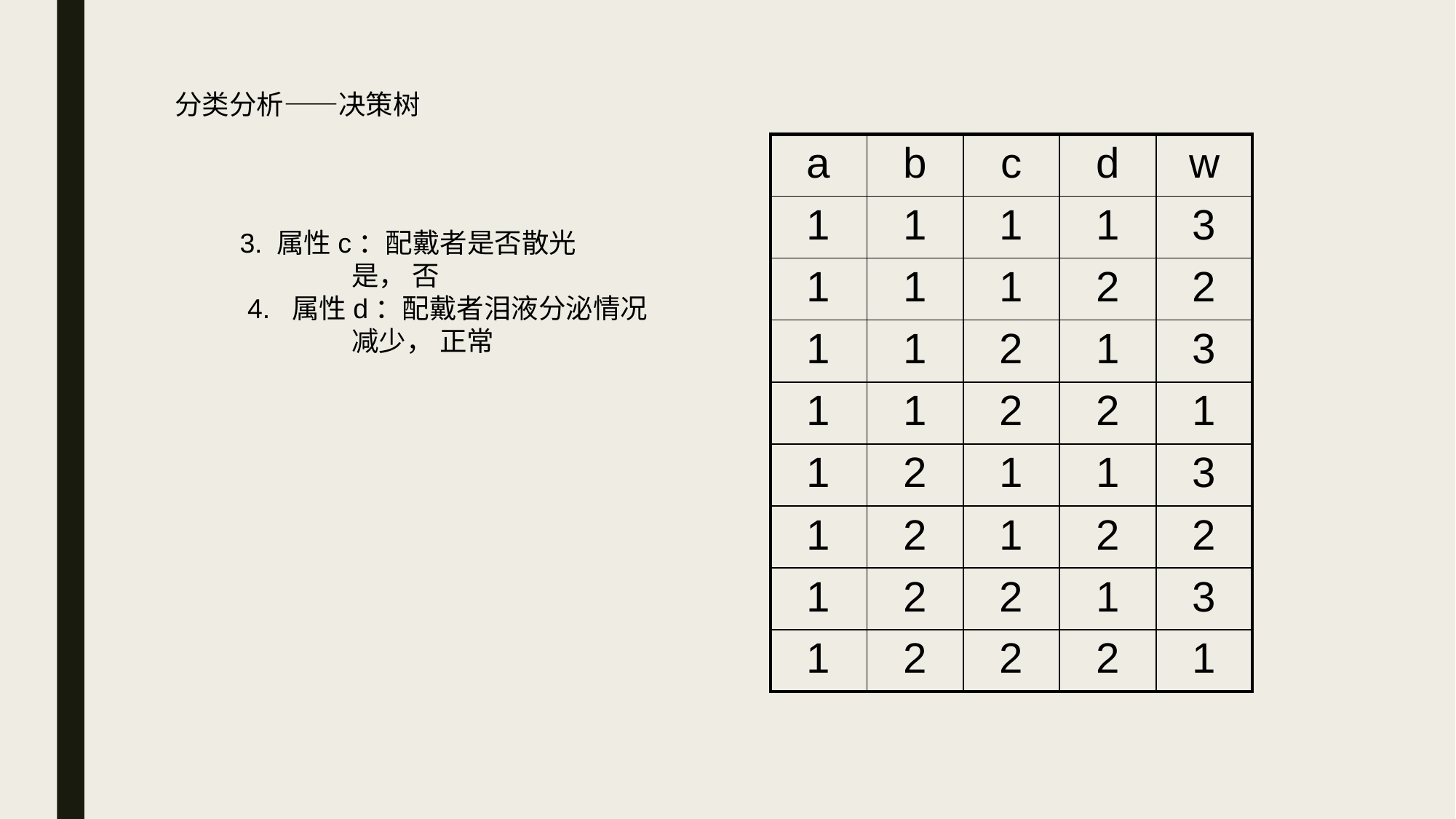

# 分类分析——决策树
| a | b | c | d | w |
| --- | --- | --- | --- | --- |
| 1 | 1 | 1 | 1 | 3 |
| 1 | 1 | 1 | 2 | 2 |
| 1 | 1 | 2 | 1 | 3 |
| 1 | 1 | 2 | 2 | 1 |
| 1 | 2 | 1 | 1 | 3 |
| 1 | 2 | 1 | 2 | 2 |
| 1 | 2 | 2 | 1 | 3 |
| 1 | 2 | 2 | 2 | 1 |
3. 属性c：配戴者是否散光
                 是， 否
 4.  属性d：配戴者泪液分泌情况
                 减少， 正常